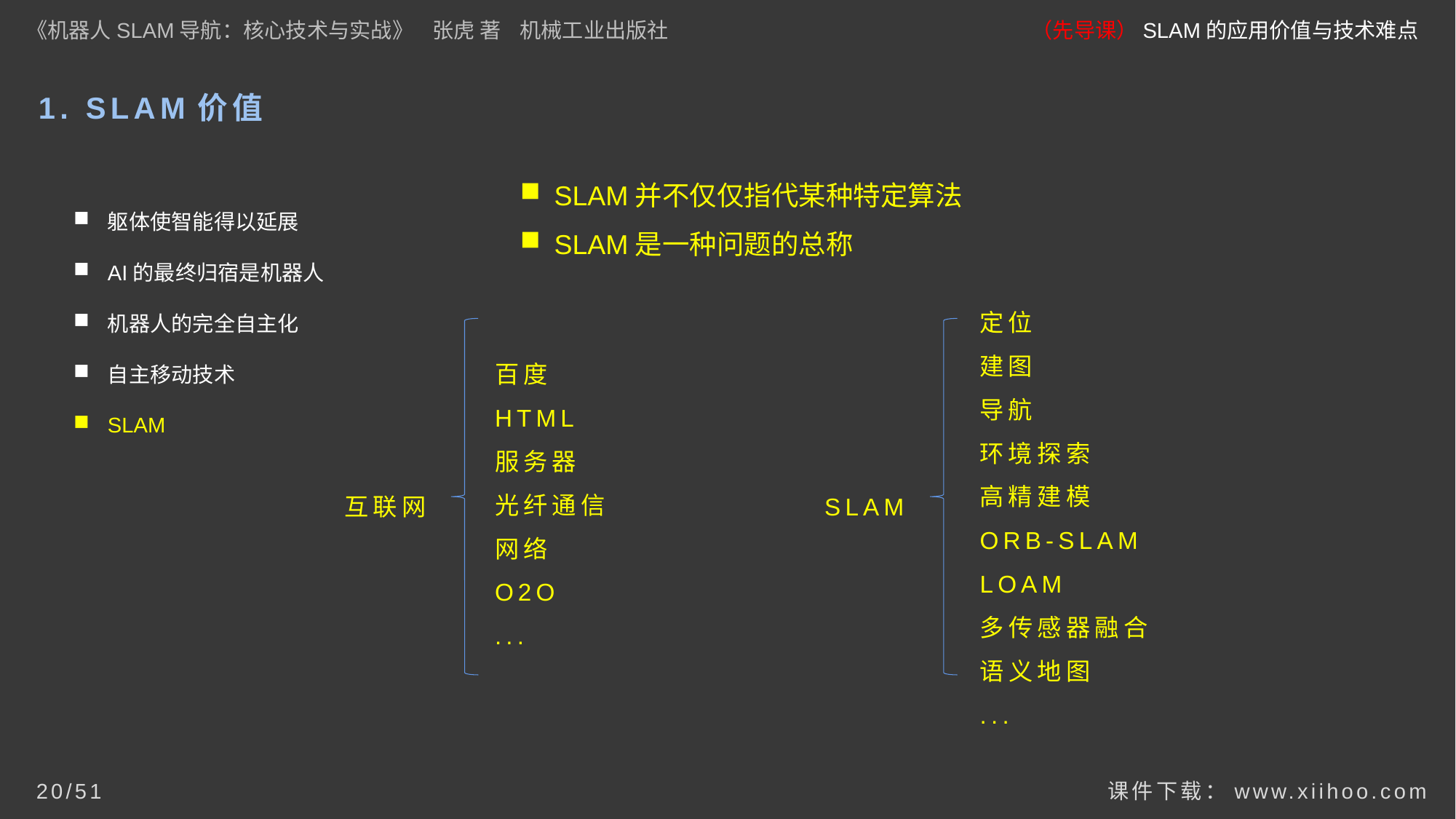

《机器人SLAM导航：核心技术与实战》    张虎 著    机械工业出版社
（先导课）SLAM的应用价值与技术难点
1. SLAM价值
SLAM并不仅仅指代某种特定算法
SLAM是一种问题的总称
躯体使智能得以延展
AI的最终归宿是机器人
机器人的完全自主化
自主移动技术
SLAM

互联网
SLAM
百度
HTML
服务器
光纤通信
网络
O2O
...
定位
建图
导航
环境探索
高精建模
ORB-SLAM
LOAM
多传感器融合
语义地图
...
课件下载：www.xiihoo.com
20/51